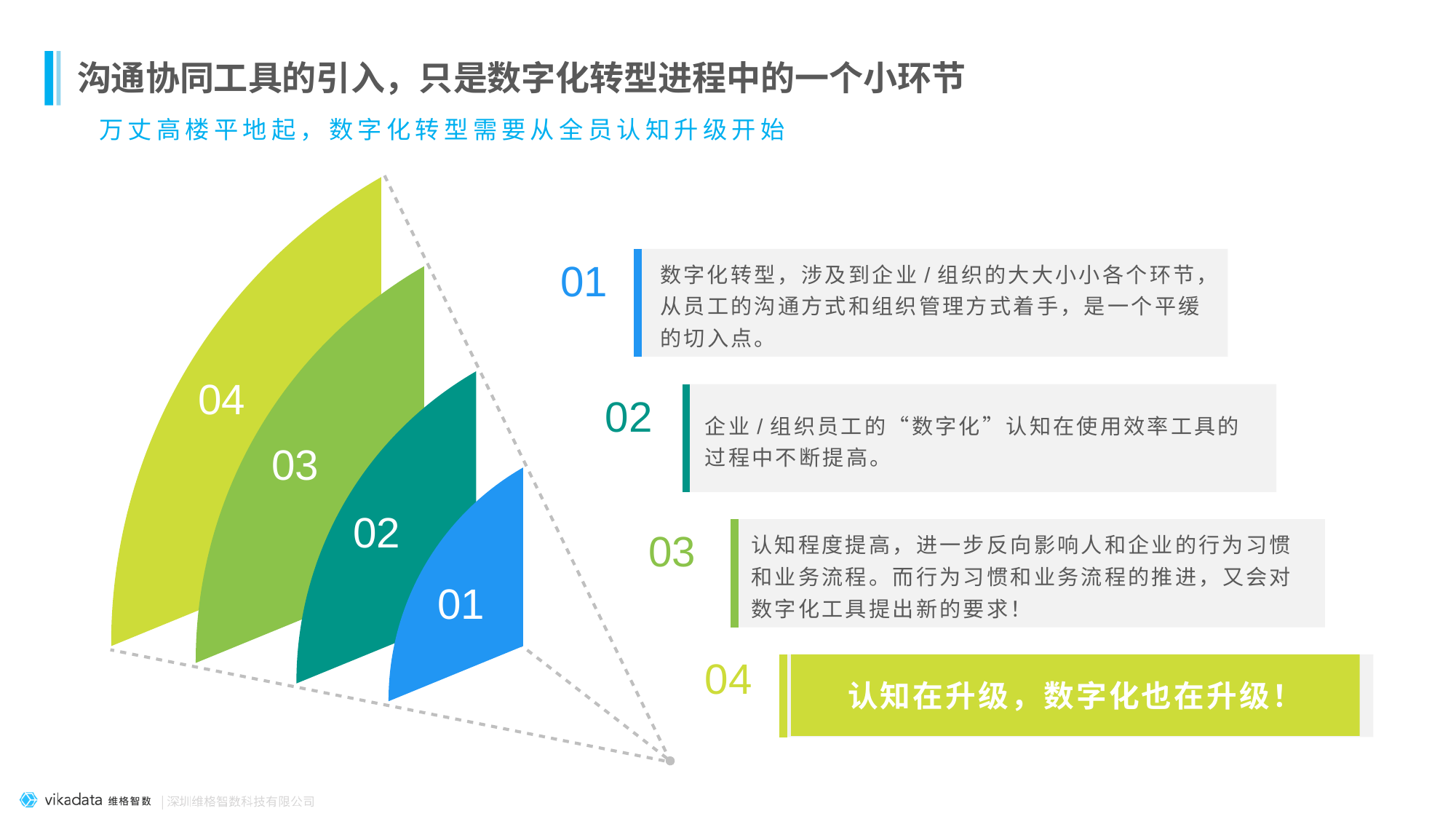

# 沟通协同工具的引入，只是数字化转型进程中的一个小环节
万丈高楼平地起，数字化转型需要从全员认知升级开始

01

数字化转型，涉及到企业/组织的大大小小各个环节，从员工的沟通方式和组织管理方式着手，是一个平缓的切入点。

04

02
企业/组织员工的“数字化”认知在使用效率工具的过程中不断提高。
03

02
认知程度提高，进一步反向影响人和企业的行为习惯和业务流程。而行为习惯和业务流程的推进，又会对数字化工具提出新的要求！

03
01
04

认知在升级，数字化也在升级！